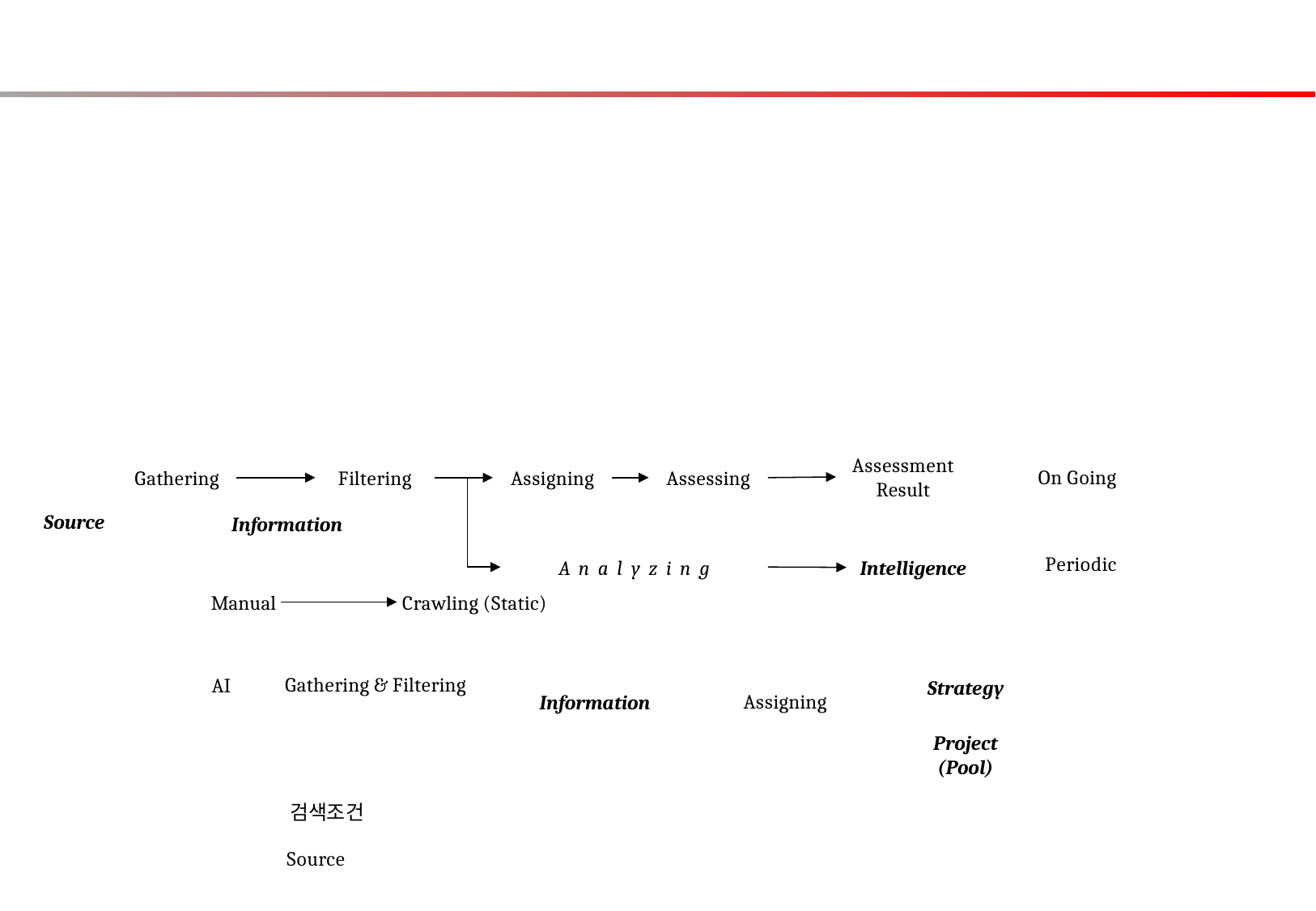

Assessment Result
On Going
Assigning
Assessing
Gathering
Filtering
Source
Information
Periodic
Analyzing
Intelligence
Crawling (Static)
Manual
Gathering & Filtering
AI
Strategy
Assigning
Information
Project (Pool)
검색조건
Source